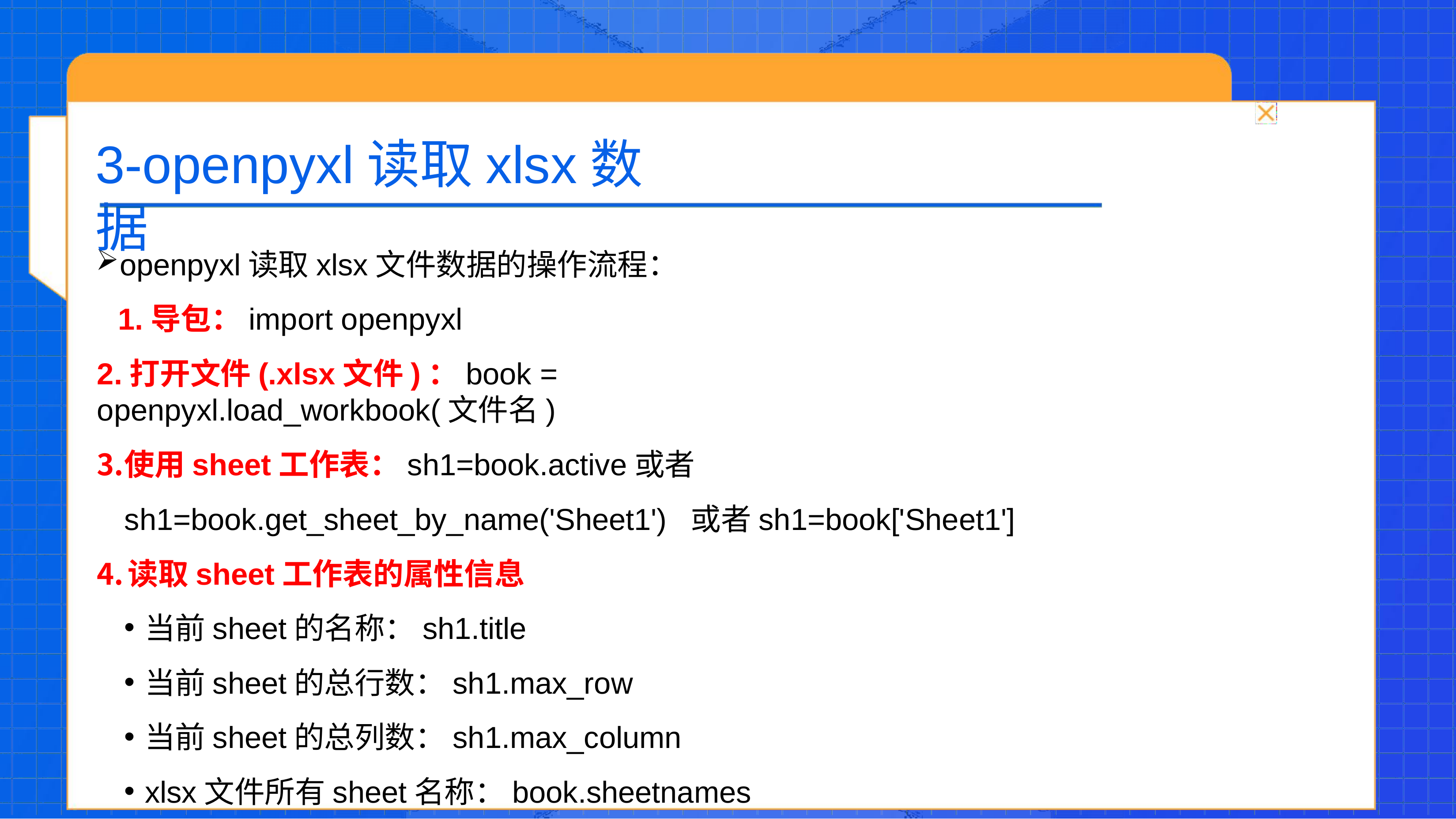

# 3-openpyxl读取xlsx数据

openpyxl读取xlsx文件数据的操作流程：  1.导包：import openpyxl
2.打开文件(.xlsx文件)：book = openpyxl.load_workbook(文件名)
使用sheet工作表：sh1=book.active或者sh1=book.get_sheet_by_name('Sheet1')  或者sh1=book['Sheet1']
读取sheet工作表的属性信息
当前sheet的名称：sh1.title
当前sheet的总行数：sh1.max_row
当前sheet的总列数：sh1.max_column
xlsx文件所有sheet名称：book.sheetnames